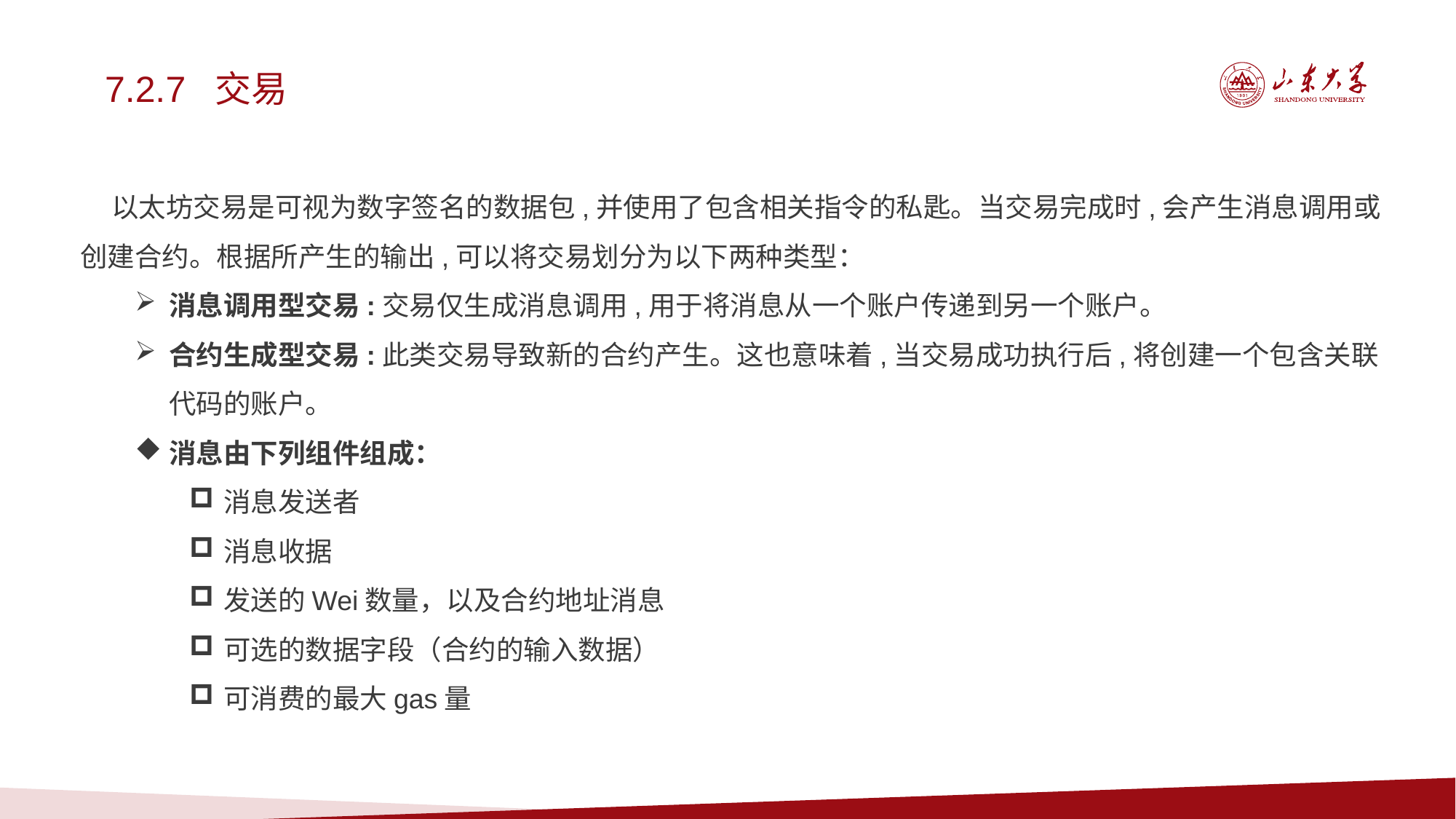

7.2.7  交易
    以太坊交易是可视为数字签名的数据包,并使用了包含相关指令的私匙。当交易完成时,会产生消息调用或创建合约。根据所产生的输出,可以将交易划分为以下两种类型：
消息调用型交易:交易仅生成消息调用,用于将消息从一个账户传递到另一个账户。
合约生成型交易:此类交易导致新的合约产生。这也意味着,当交易成功执行后,将创建一个包含关联代码的账户。
消息由下列组件组成：
消息发送者
消息收据
发送的Wei数量，以及合约地址消息
可选的数据字段（合约的输入数据）
可消费的最大gas量